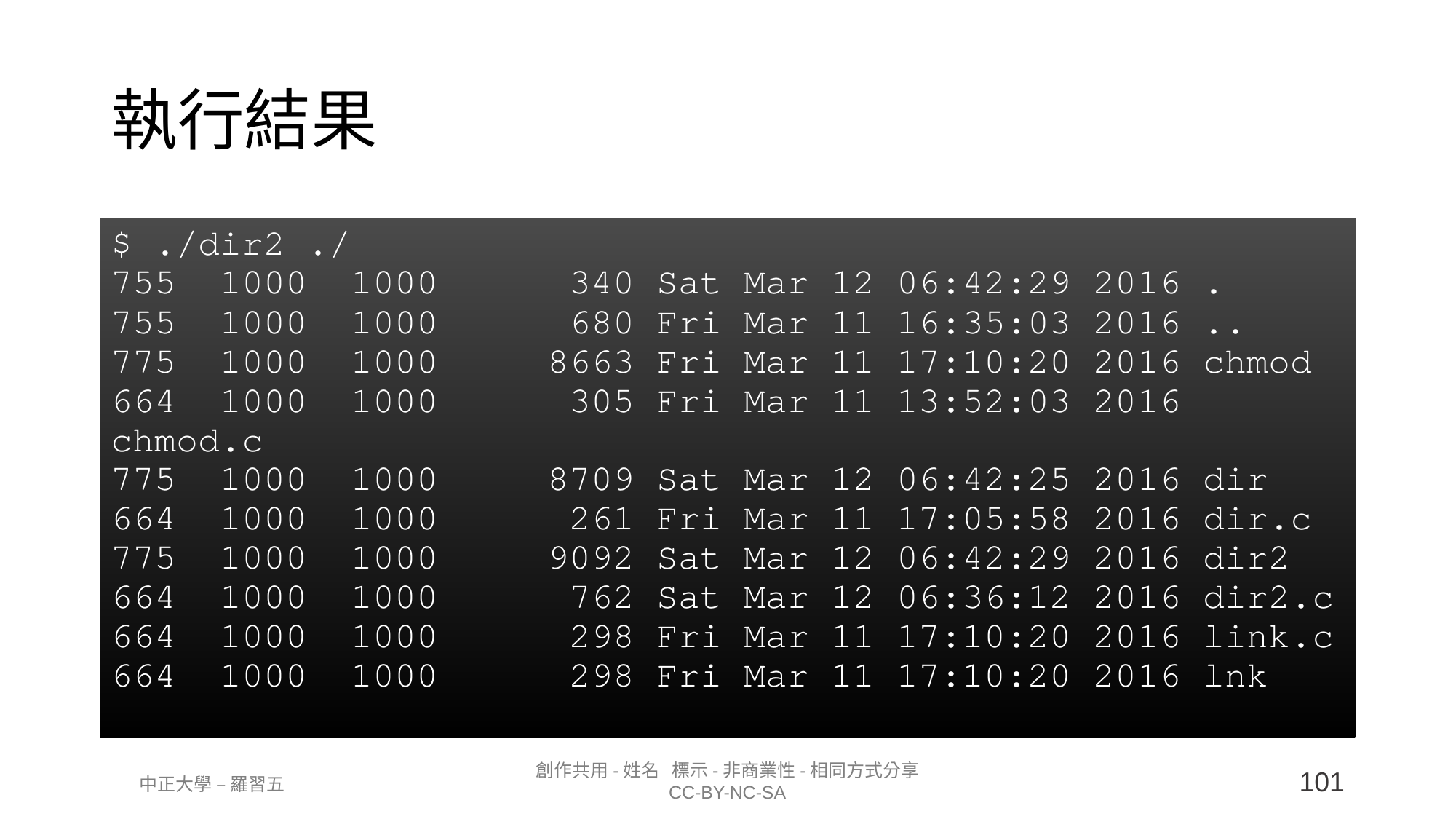

執行結果
$ ./dir2 ./
755  1000  1000      340 Sat Mar 12 06:42:29 2016 .
755  1000  1000      680 Fri Mar 11 16:35:03 2016 ..
775  1000  1000     8663 Fri Mar 11 17:10:20 2016 chmod
664  1000  1000      305 Fri Mar 11 13:52:03 2016 chmod.c
775  1000  1000     8709 Sat Mar 12 06:42:25 2016 dir
664  1000  1000      261 Fri Mar 11 17:05:58 2016 dir.c
775  1000  1000     9092 Sat Mar 12 06:42:29 2016 dir2
664  1000  1000      762 Sat Mar 12 06:36:12 2016 dir2.c
664  1000  1000      298 Fri Mar 11 17:10:20 2016 link.c
664  1000  1000      298 Fri Mar 11 17:10:20 2016 lnk